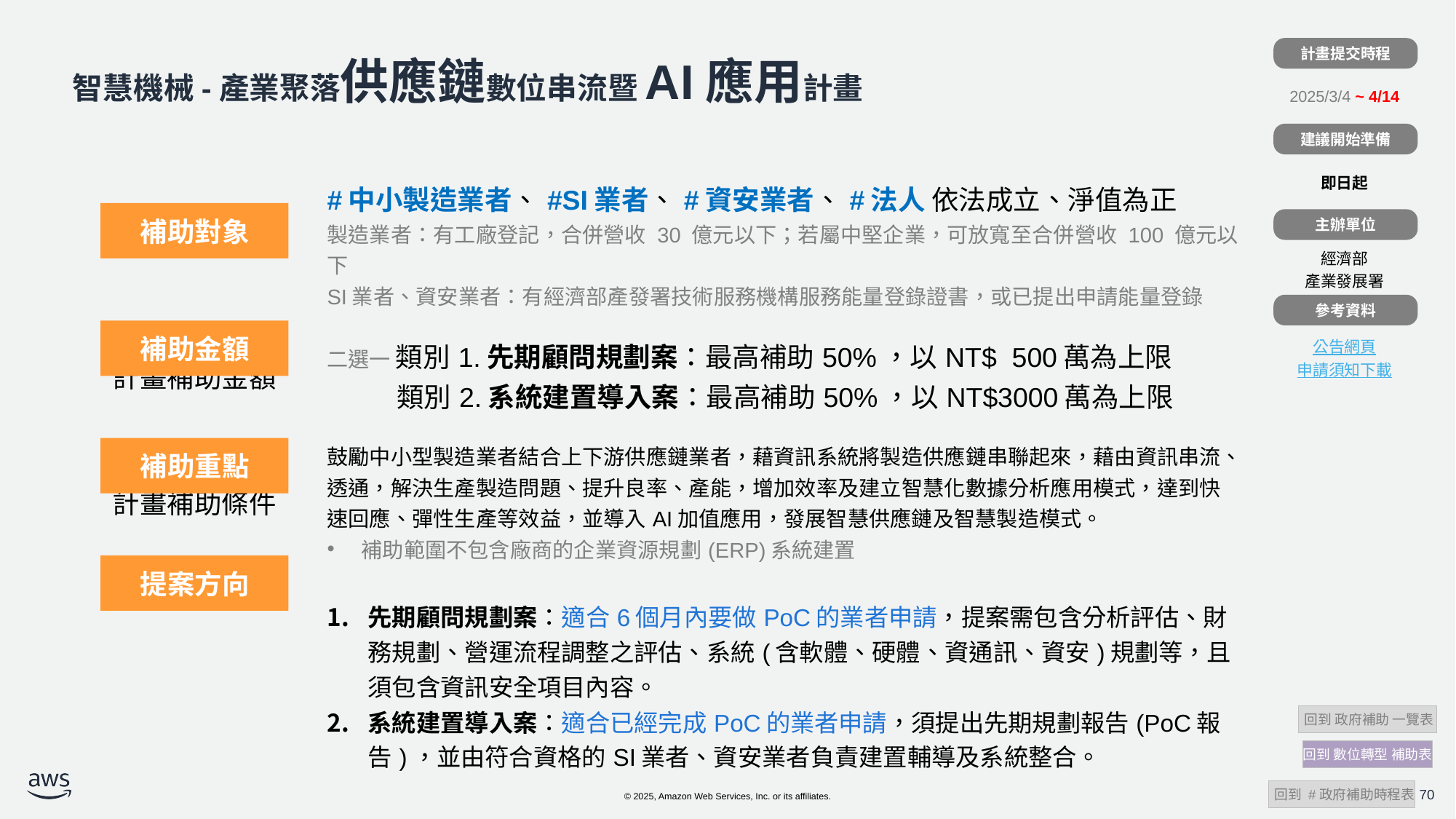

計畫提交時程
|  |
| --- |
| 2025/3/4 ~ 4/14 |
|  |
| 即日起 |
|  |
| 經濟部 產業發展署 |
|  |
| 公告網頁 申請須知下載 |
# 智慧機械-產業聚落供應鏈數位串流暨AI應用計畫
建議開始準備
| 計畫補助對象 | #中小製造業者、#SI業者、#資安業者、#法人 依法成立、淨值為正 製造業者：有工廠登記，合併營收 30 億元以下；若屬中堅企業，可放寬至合併營收 100 億元以下 SI業者、資安業者：有經濟部產發署技術服務機構服務能量登錄證書，或已提出申請能量登錄 |
| --- | --- |
| 計畫補助金額 | 二選一 類別1.先期顧問規劃案：最高補助50%，以NT$ 500萬為上限 類別2.系統建置導入案：最高補助50%，以NT$3000萬為上限 |
| 計畫補助條件 | 鼓勵中小型製造業者結合上下游供應鏈業者，藉資訊系統將製造供應鏈串聯起來，藉由資訊串流、透通，解決生產製造問題、提升良率、產能，增加效率及建立智慧化數據分析應用模式，達到快速回應、彈性生產等效益，並導入AI加值應用，發展智慧供應鏈及智慧製造模式。 補助範圍不包含廠商的企業資源規劃(ERP)系統建置 |
|  | 先期顧問規劃案：適合6個月內要做PoC的業者申請，提案需包含分析評估、財務規劃、營運流程調整之評估、系統(含軟體、硬體、資通訊、資安)規劃等，且須包含資訊安全項目內容。 系統建置導入案：適合已經完成PoC的業者申請，須提出先期規劃報告(PoC報告)，並由符合資格的SI業者、資安業者負責建置輔導及系統整合。 |
補助對象
主辦單位
參考資料
補助金額
補助重點
提案方向
 回到 政府補助 一覽表
回到 數位轉型 補助表
 回到 #政府補助時程表
70